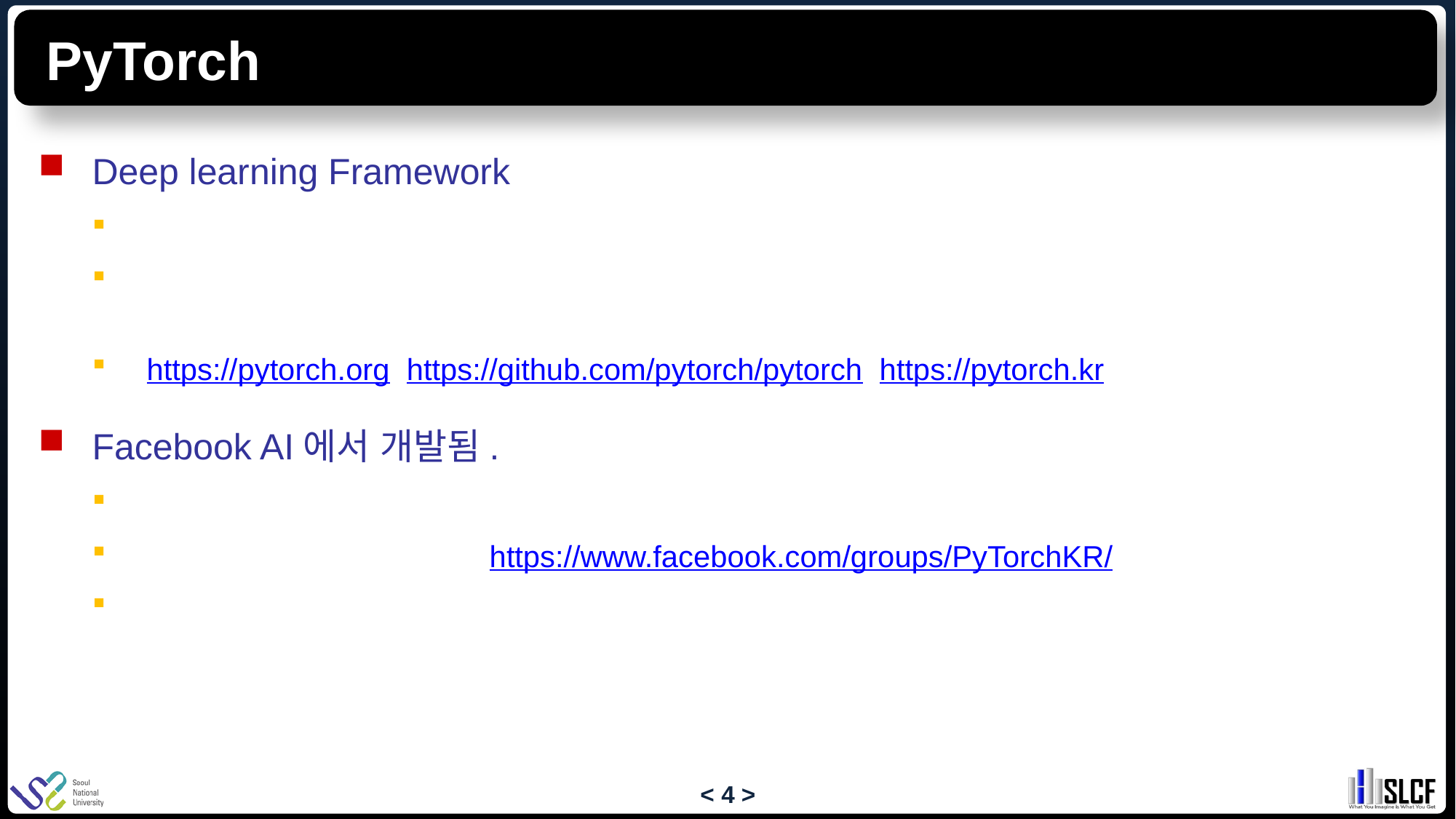

# PyTorch
Deep learning Framework
FROM RESEARCH TO PRODUCTION
An open source machine learning framework that accelerates the path from research
prototyping to production deployment.
https://pytorch.org, https://github.com/pytorch/pytorch, https://pytorch.kr
Facebook AI에서 개발됨.
OS: Linux, macOS, Windows
Community: Pytorch KR (https://www.facebook.com/groups/PyTorchKR/)
Version released: v1.11